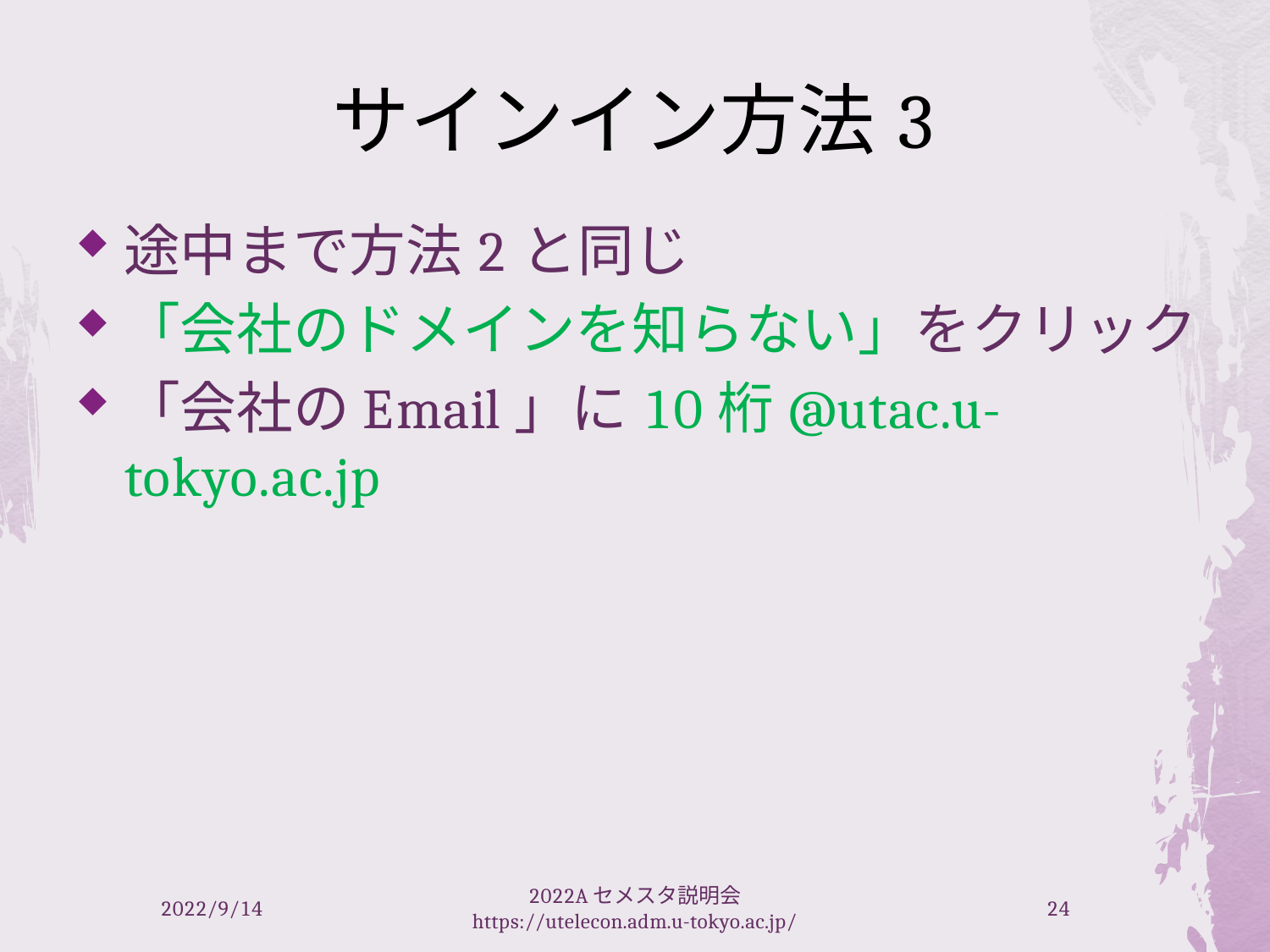

# サインイン方法3
途中まで方法2と同じ
「会社のドメインを知らない」をクリック
「会社のEmail」に10桁@utac.u-tokyo.ac.jp
2022/9/14
2022Aセメスタ説明会 https://utelecon.adm.u-tokyo.ac.jp/
24